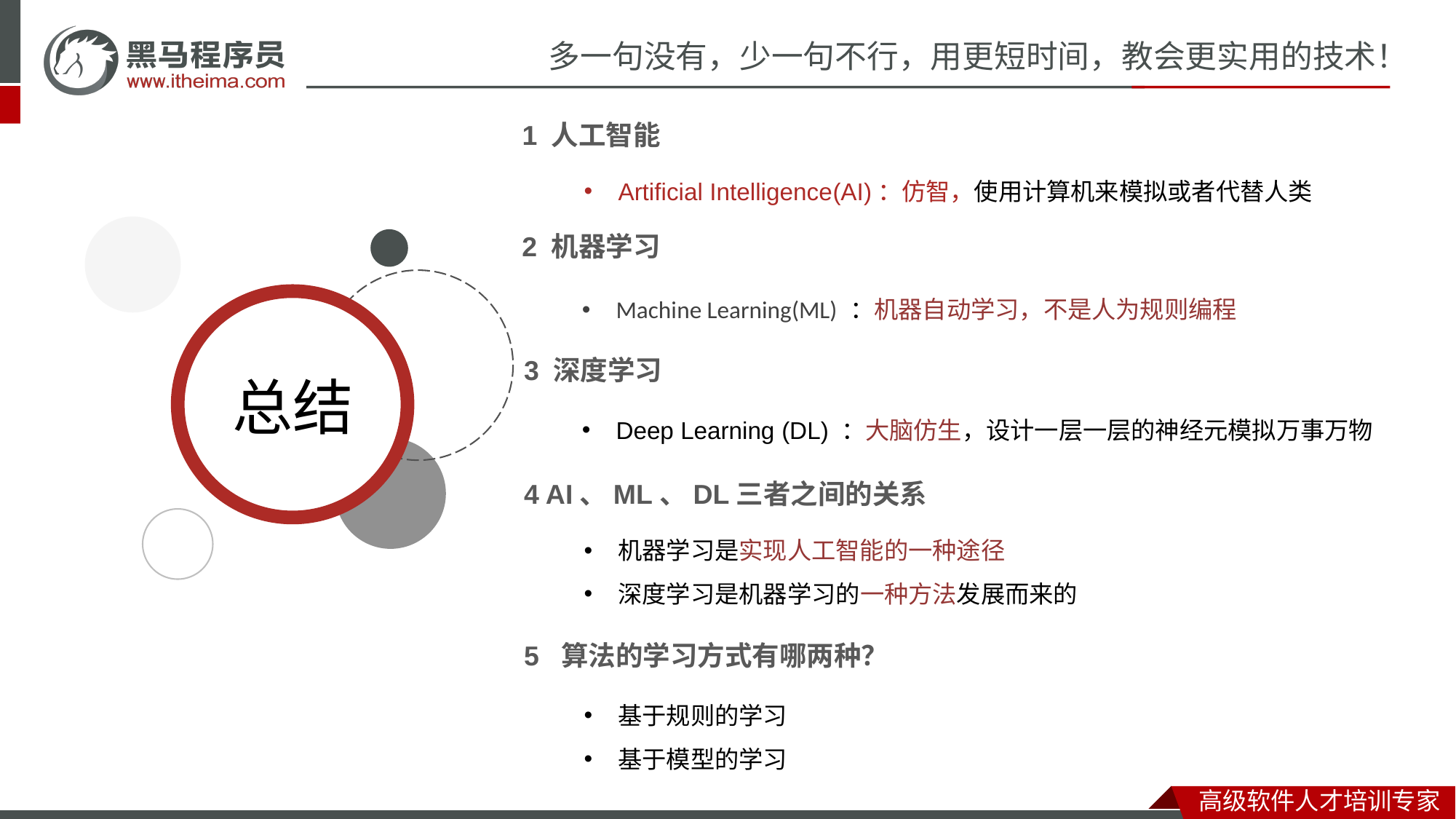

1 人工智能
Artificial Intelligence(AI)：仿智，使用计算机来模拟或者代替人类
2 机器学习
Machine Learning(ML) ：机器自动学习，不是人为规则编程
3 深度学习
Deep Learning (DL) ：大脑仿生，设计一层一层的神经元模拟万事万物
4 AI、ML、DL三者之间的关系
机器学习是实现人工智能的一种途径
深度学习是机器学习的一种方法发展而来的
5  算法的学习方式有哪两种？
基于规则的学习
基于模型的学习